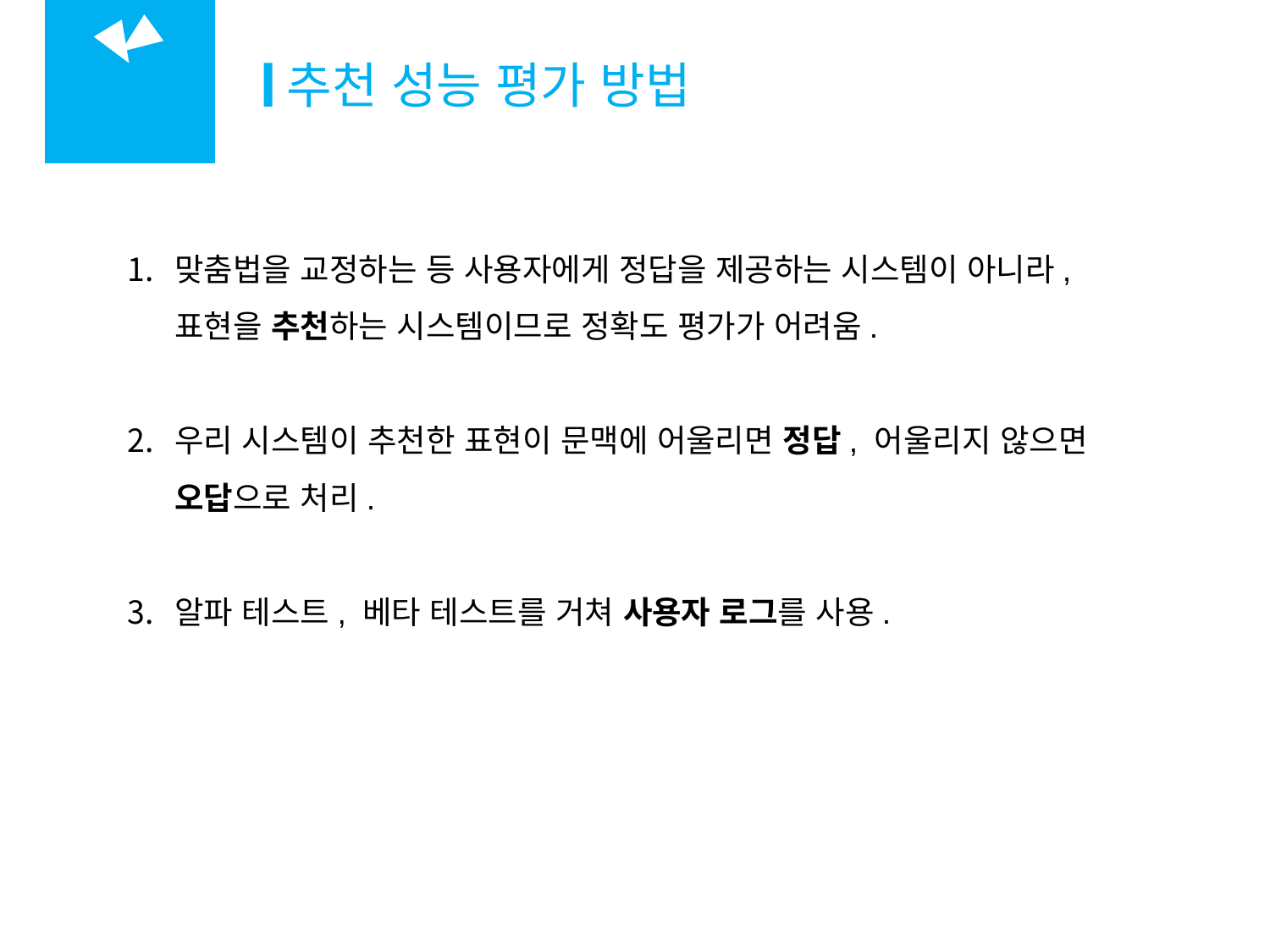

추천 성능 평가 방법

02
개발 현황
맞춤법을 교정하는 등 사용자에게 정답을 제공하는 시스템이 아니라, 표현을 추천하는 시스템이므로 정확도 평가가 어려움.

우리 시스템이 추천한 표현이 문맥에 어울리면 정답, 어울리지 않으면 오답으로 처리.

알파 테스트, 베타 테스트를 거쳐 사용자 로그를 사용.